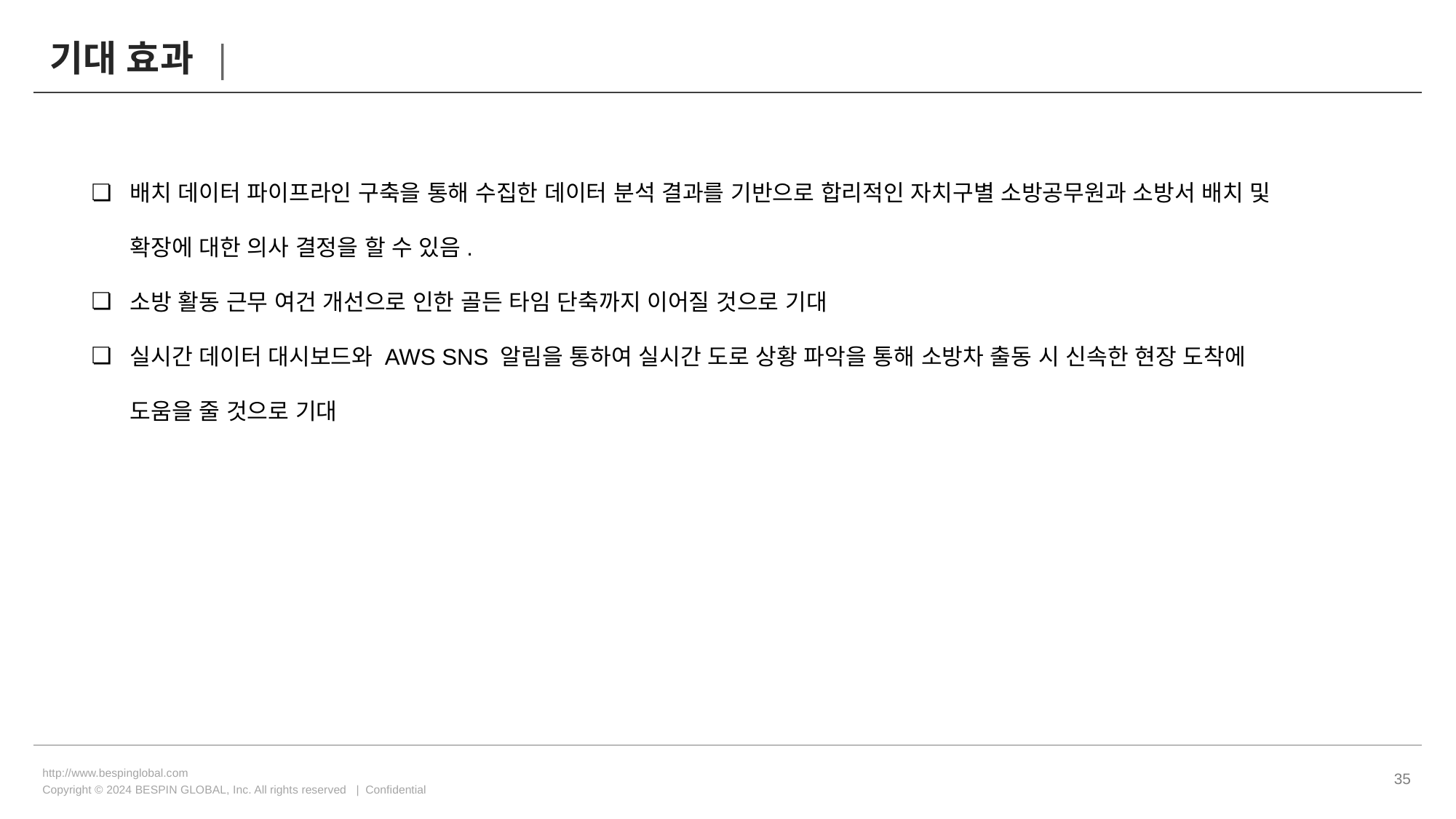

# 기대 효과 |
배치 데이터 파이프라인 구축을 통해 수집한 데이터 분석 결과를 기반으로 합리적인 자치구별 소방공무원과 소방서 배치 및 확장에 대한 의사 결정을 할 수 있음.
소방 활동 근무 여건 개선으로 인한 골든 타임 단축까지 이어질 것으로 기대
실시간 데이터 대시보드와 AWS SNS 알림을 통하여 실시간 도로 상황 파악을 통해 소방차 출동 시 신속한 현장 도착에 도움을 줄 것으로 기대